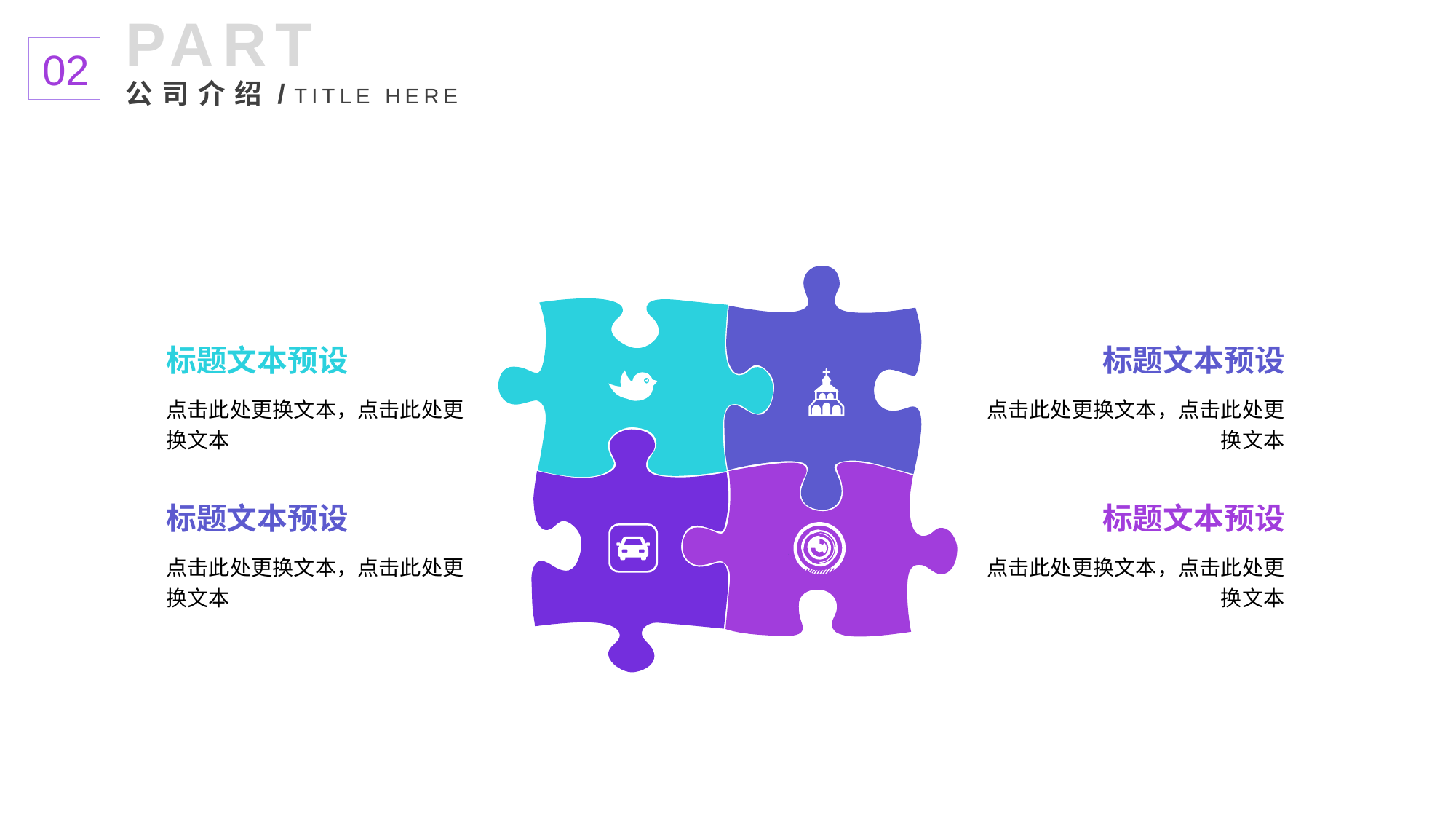

PART
公司介绍/TITLE HERE
02

标题文本预设
点击此处更换文本，点击此处更换文本
标题文本预设
点击此处更换文本，点击此处更换文本
标题文本预设
点击此处更换文本，点击此处更换文本
标题文本预设
点击此处更换文本，点击此处更换文本